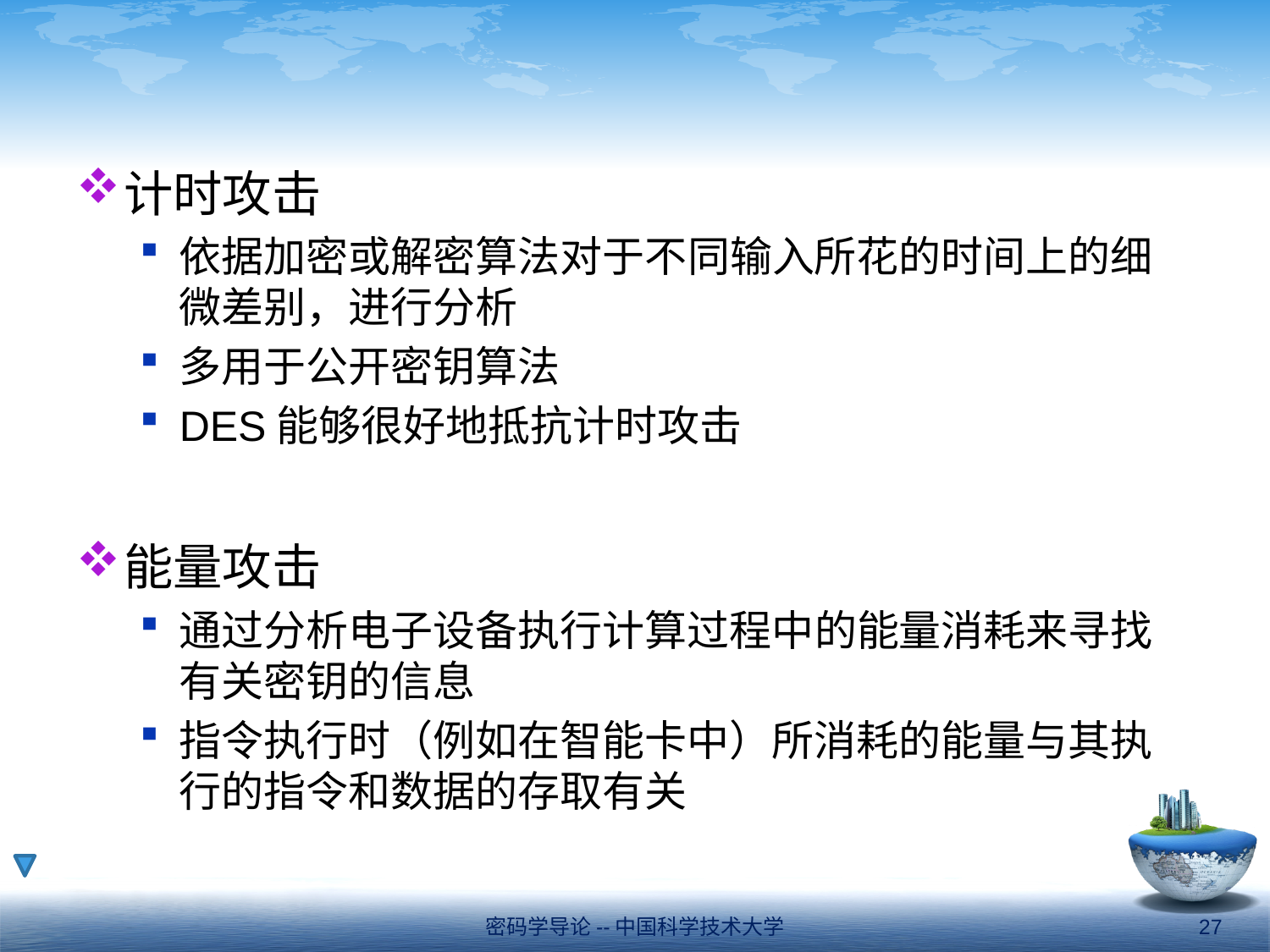

#
计时攻击
依据加密或解密算法对于不同输入所花的时间上的细微差别，进行分析
多用于公开密钥算法
DES能够很好地抵抗计时攻击

能量攻击
通过分析电子设备执行计算过程中的能量消耗来寻找有关密钥的信息
指令执行时（例如在智能卡中）所消耗的能量与其执行的指令和数据的存取有关

密码学导论--中国科学技术大学
27